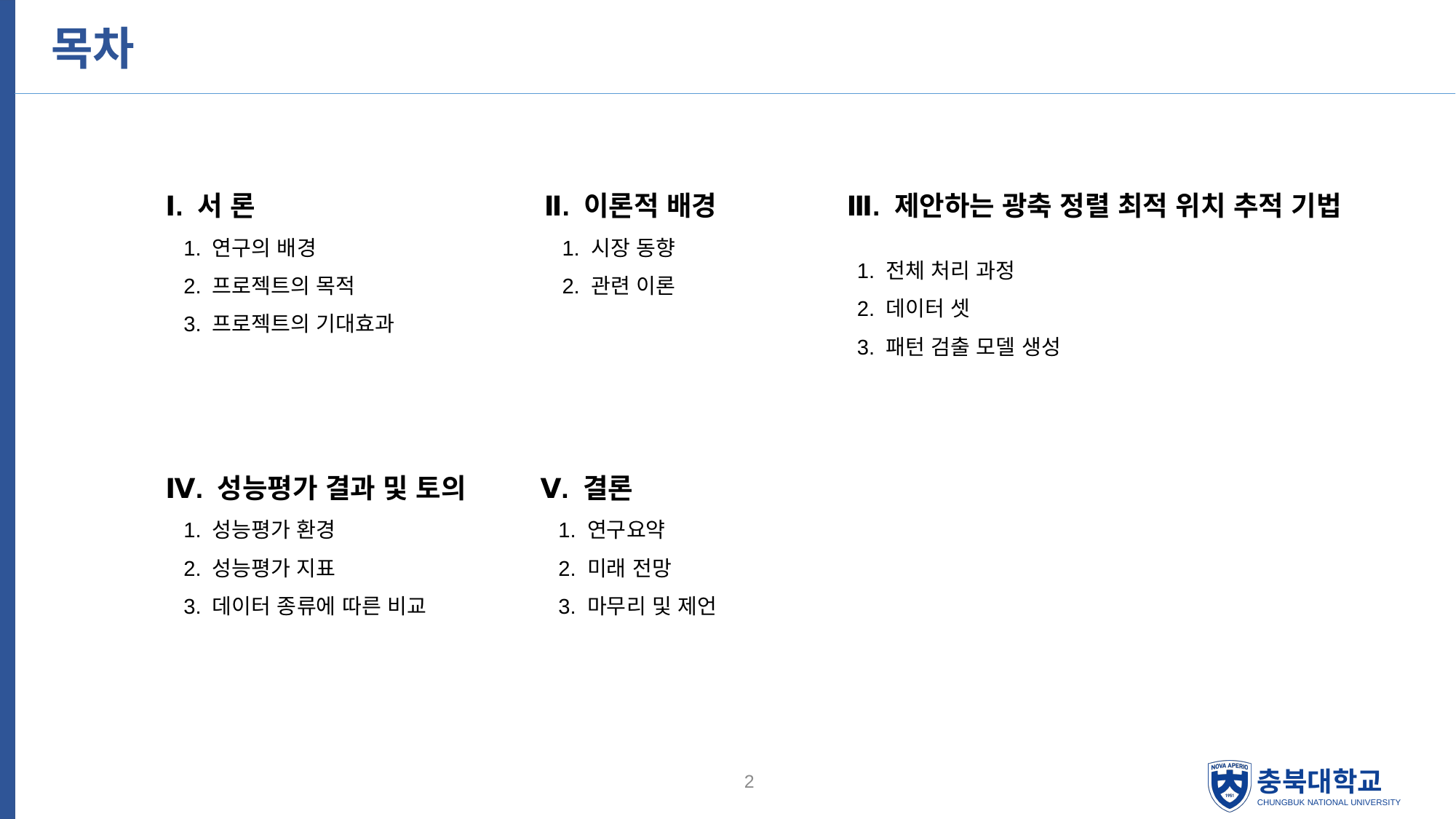

# 목차
Ⅰ. 서 론
   1. 연구의 배경
   2. 프로젝트의 목적
   3. 프로젝트의 기대효과
Ⅱ. 이론적 배경
   1. 시장 동향
   2. 관련 이론
 Ⅲ. 제안하는 광축 정렬 최적 위치 추적 기법
   1. 전체 처리 과정
   2. 데이터 셋
   3. 패턴 검출 모델 생성
Ⅳ. 성능평가 결과 및 토의
   1. 성능평가 환경
   2. 성능평가 지표
   3. 데이터 종류에 따른 비교

Ⅴ. 결론
   1. 연구요약
   2. 미래 전망
   3. 마무리 및 제언
2